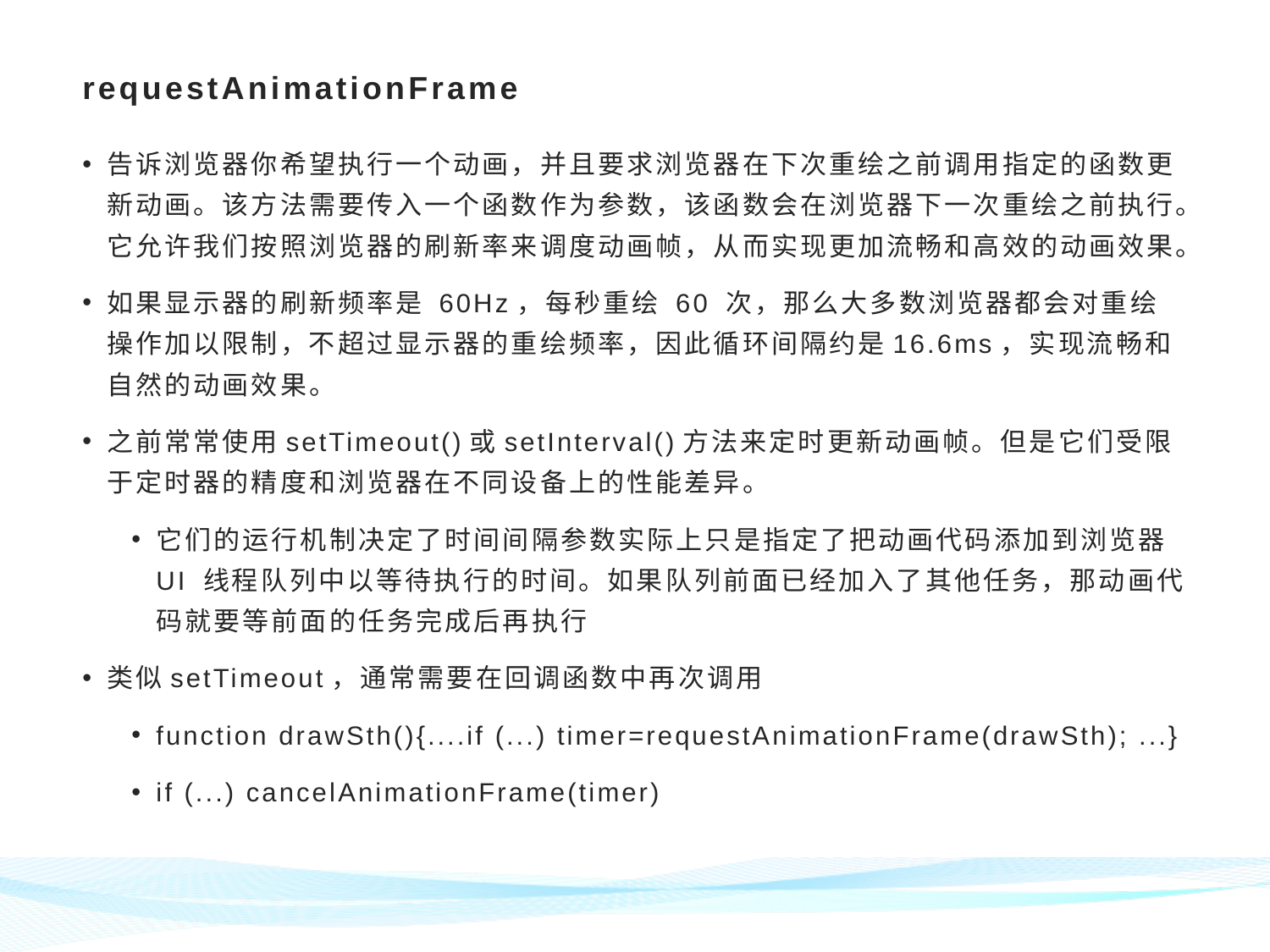

# requestAnimationFrame
告诉浏览器你希望执行一个动画，并且要求浏览器在下次重绘之前调用指定的函数更新动画。该方法需要传入一个函数作为参数，该函数会在浏览器下一次重绘之前执行。它允许我们按照浏览器的刷新率来调度动画帧，从而实现更加流畅和高效的动画效果。
如果显示器的刷新频率是 60Hz，每秒重绘 60 次，那么大多数浏览器都会对重绘操作加以限制，不超过显示器的重绘频率，因此循环间隔约是16.6ms，实现流畅和自然的动画效果。
之前常常使用setTimeout()或setInterval()方法来定时更新动画帧。但是它们受限于定时器的精度和浏览器在不同设备上的性能差异。
它们的运行机制决定了时间间隔参数实际上只是指定了把动画代码添加到浏览器 UI 线程队列中以等待执行的时间。如果队列前面已经加入了其他任务，那动画代码就要等前面的任务完成后再执行
类似setTimeout，通常需要在回调函数中再次调用
function drawSth(){....if (...) timer=requestAnimationFrame(drawSth); ...}
if (...) cancelAnimationFrame(timer)